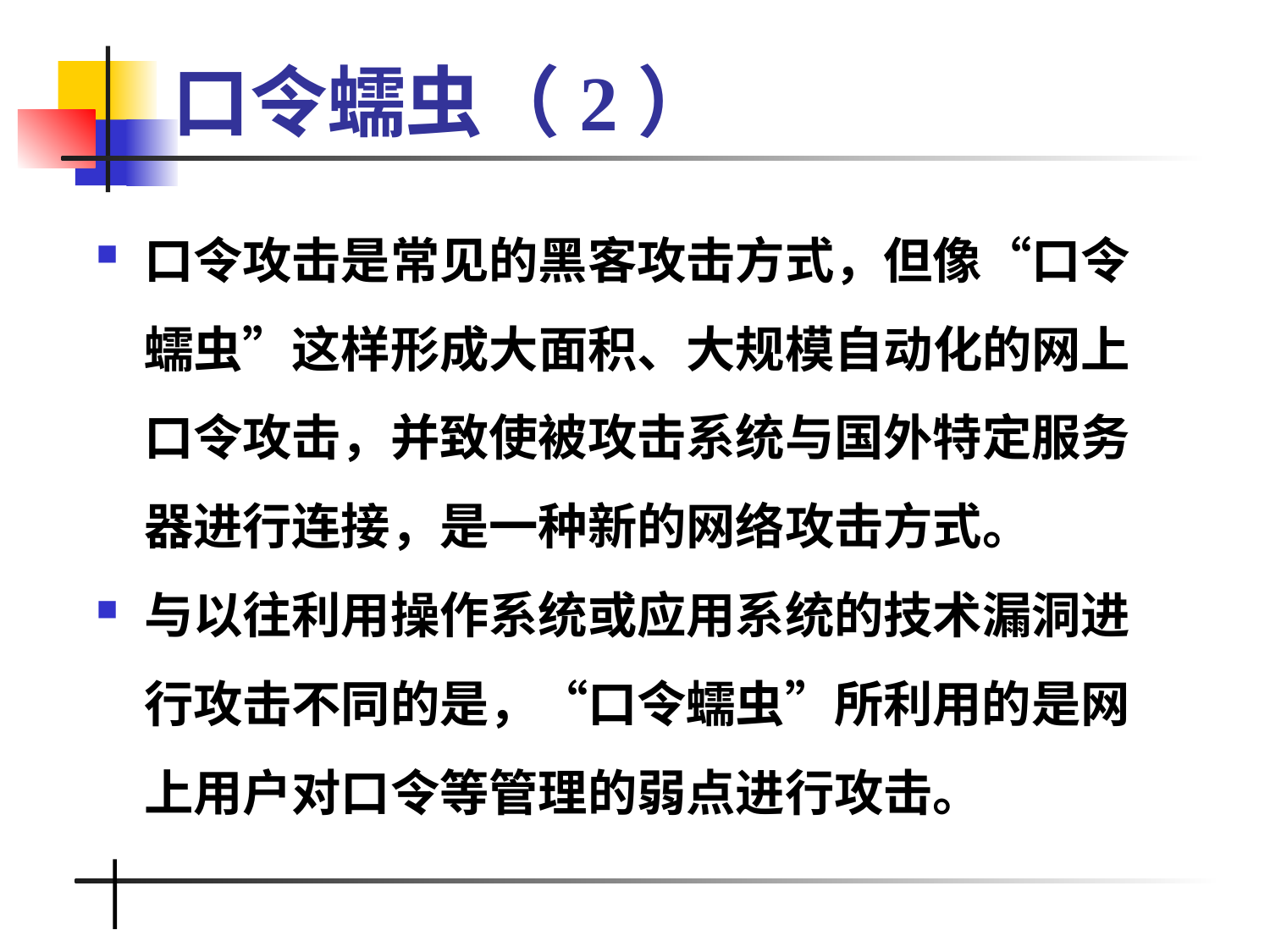

# 口令蠕虫（2）
口令攻击是常见的黑客攻击方式，但像“口令蠕虫”这样形成大面积、大规模自动化的网上口令攻击，并致使被攻击系统与国外特定服务器进行连接，是一种新的网络攻击方式。
与以往利用操作系统或应用系统的技术漏洞进行攻击不同的是，“口令蠕虫”所利用的是网上用户对口令等管理的弱点进行攻击。